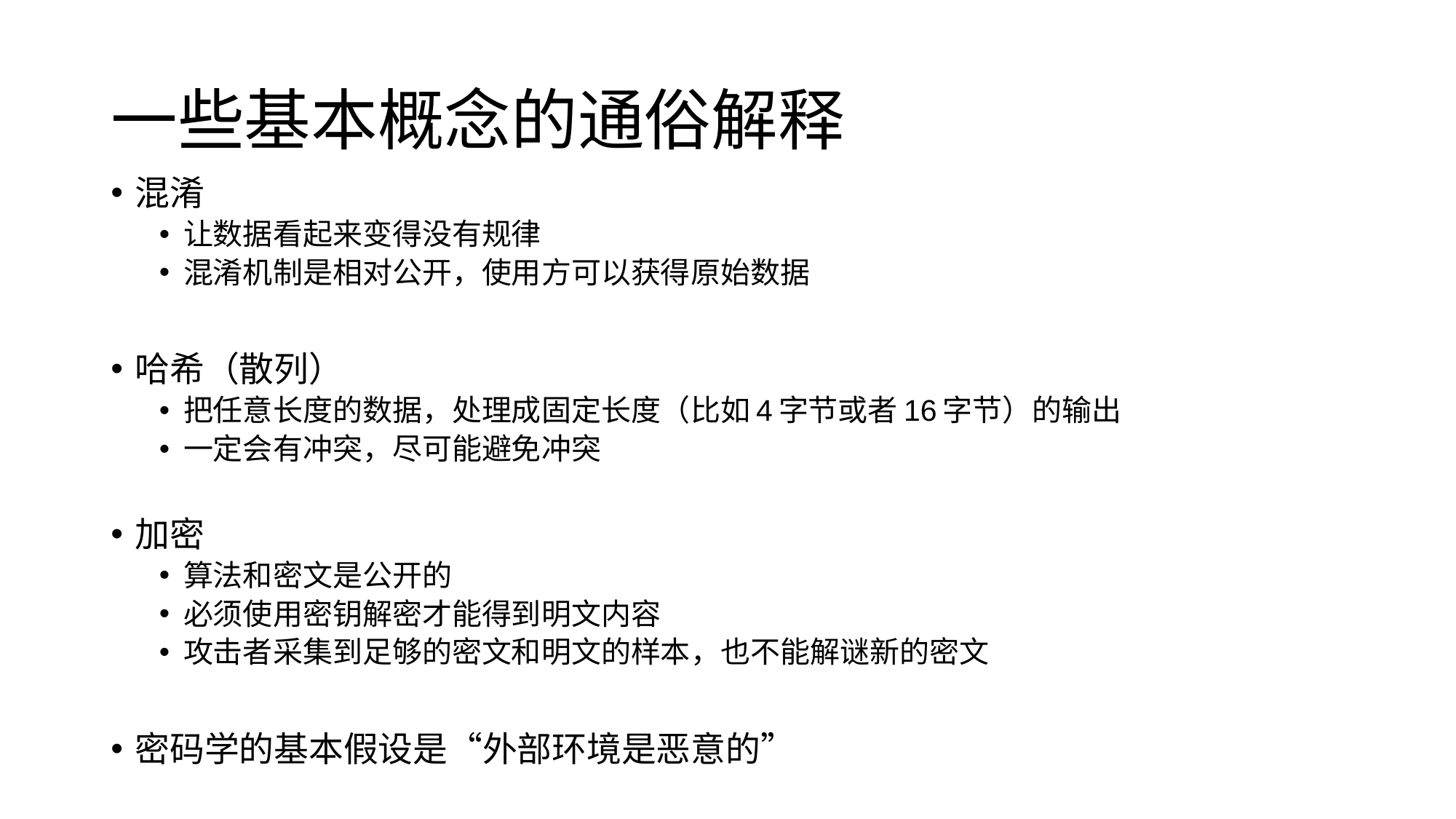

# 一些基本概念的通俗解释
混淆
让数据看起来变得没有规律
混淆机制是相对公开，使用方可以获得原始数据

哈希（散列）
把任意长度的数据，处理成固定长度（比如4字节或者16字节）的输出
一定会有冲突，尽可能避免冲突

加密
算法和密文是公开的
必须使用密钥解密才能得到明文内容
攻击者采集到足够的密文和明文的样本，也不能解谜新的密文

密码学的基本假设是“外部环境是恶意的”